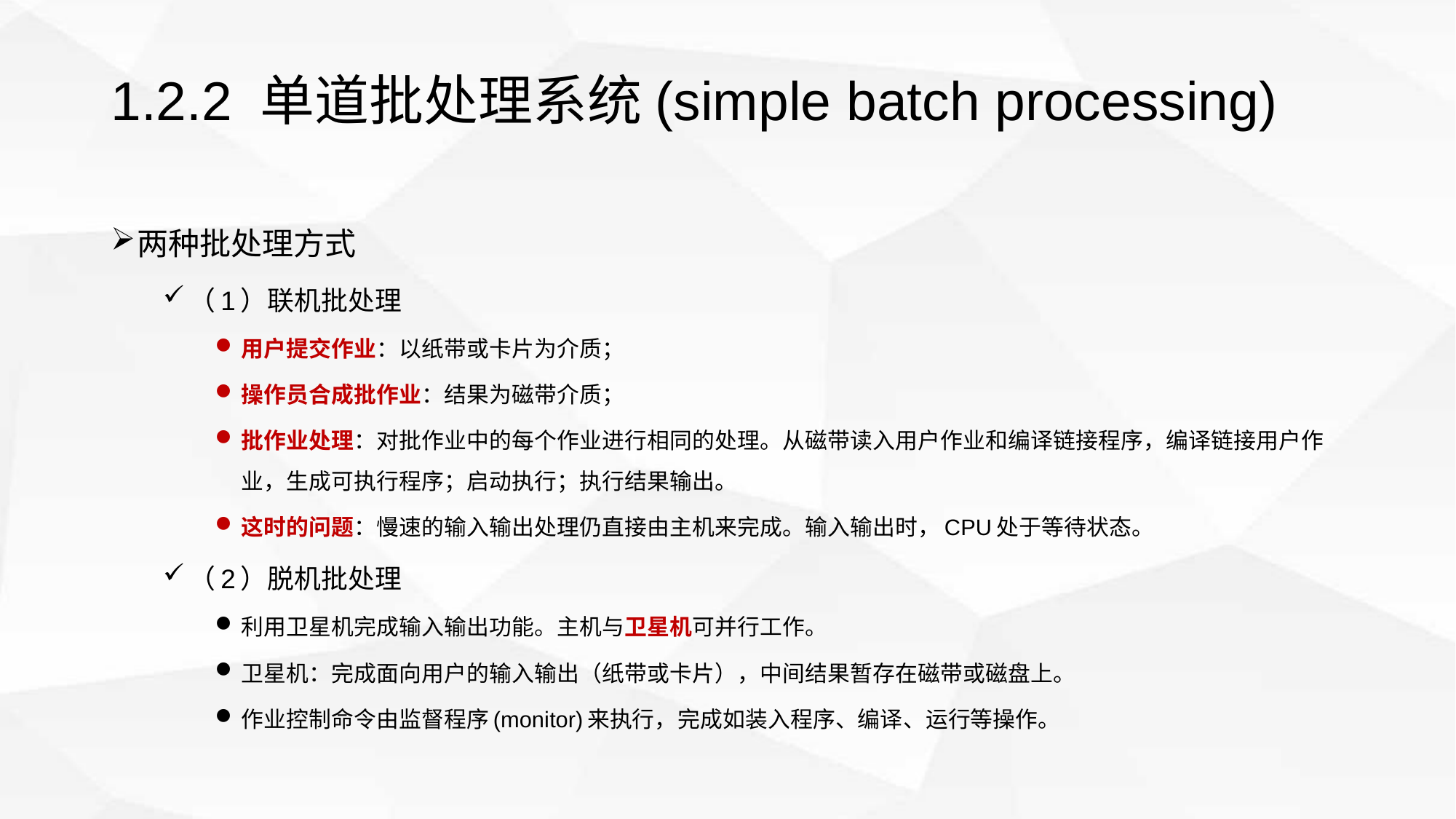

# 1.2.2 单道批处理系统(simple batch processing)
两种批处理方式
（1）联机批处理
用户提交作业：以纸带或卡片为介质；
操作员合成批作业：结果为磁带介质；
批作业处理：对批作业中的每个作业进行相同的处理。从磁带读入用户作业和编译链接程序，编译链接用户作业，生成可执行程序；启动执行；执行结果输出。
这时的问题：慢速的输入输出处理仍直接由主机来完成。输入输出时，CPU处于等待状态。
（2）脱机批处理
利用卫星机完成输入输出功能。主机与卫星机可并行工作。
卫星机：完成面向用户的输入输出（纸带或卡片），中间结果暂存在磁带或磁盘上。
作业控制命令由监督程序(monitor)来执行，完成如装入程序、编译、运行等操作。